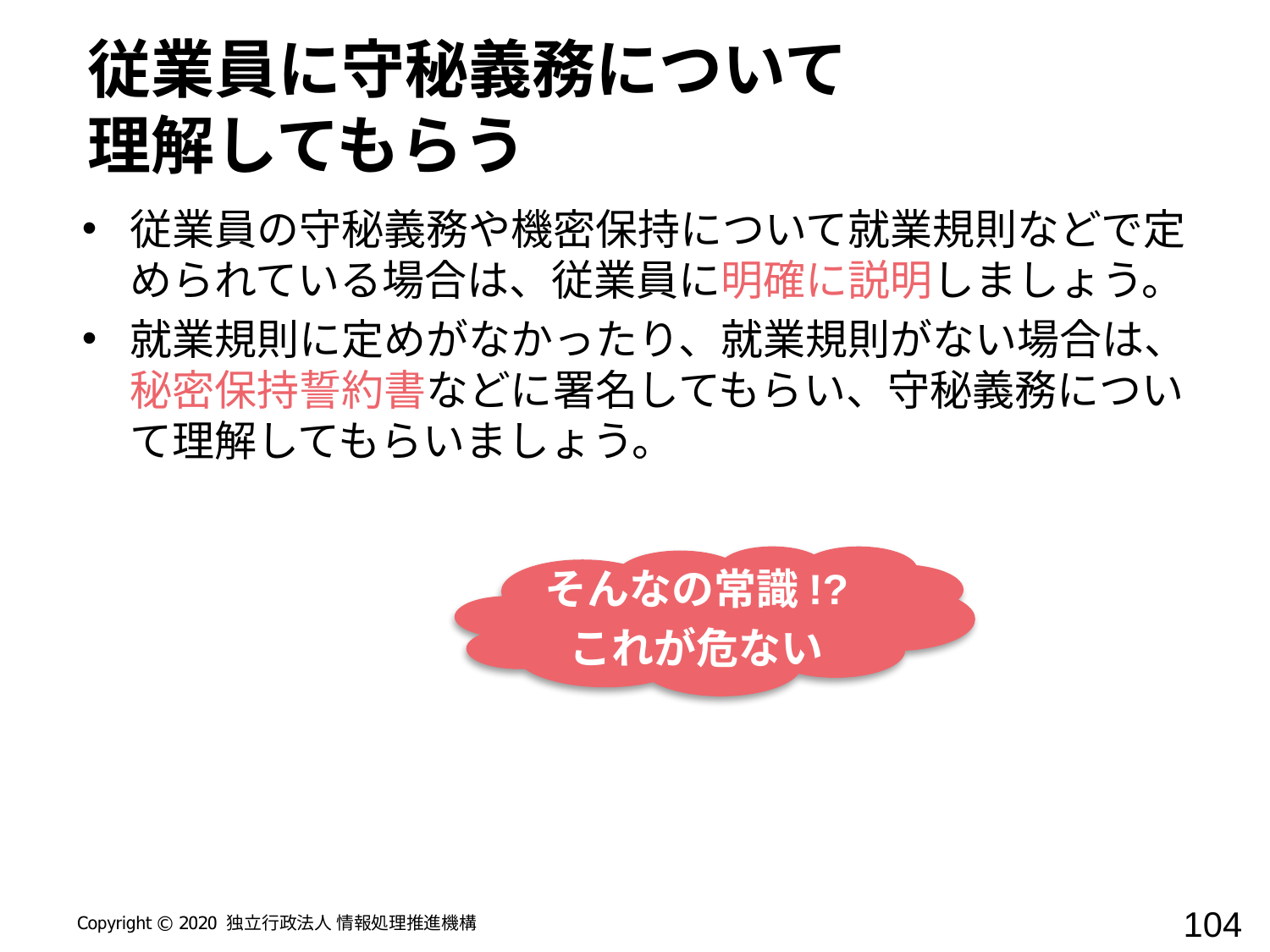

# 従業員に守秘義務について 理解してもらう
従業員の守秘義務や機密保持について就業規則などで定められている場合は、従業員に明確に説明しましょう。
就業規則に定めがなかったり、就業規則がない場合は、秘密保持誓約書などに署名してもらい、守秘義務について理解してもらいましょう。
そんなの常識!?
これが危ない